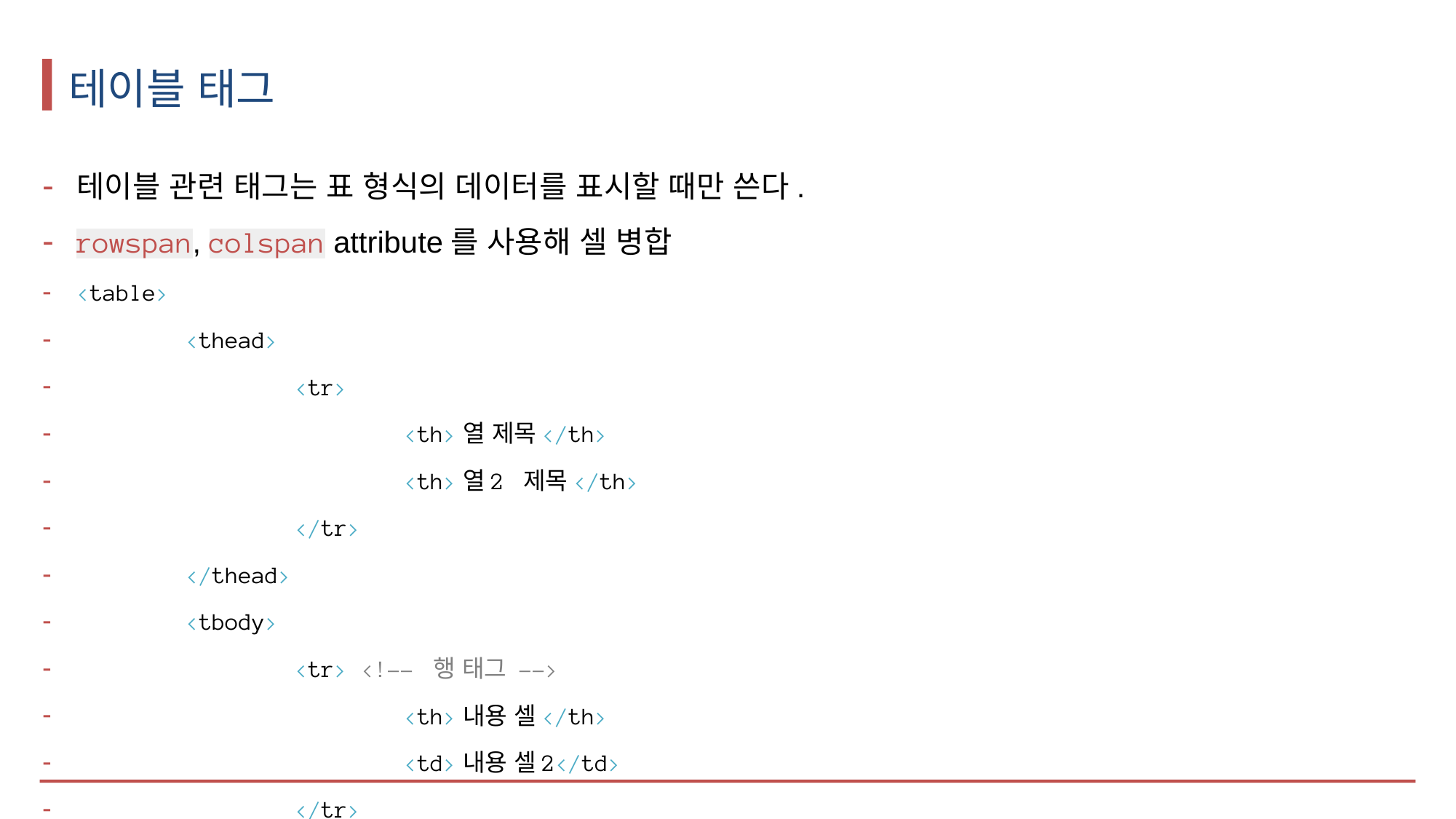

# 테이블 태그
테이블 관련 태그는 표 형식의 데이터를 표시할 때만 쓴다.
rowspan, colspan attribute를 사용해 셀 병합
<table>
	<thead>
		<tr>
			<th>열 제목</th>
			<th>열2 제목</th>
		</tr>
	</thead>
	<tbody>
		<tr> <!-- 행 태그 -->
			<th>내용 셀</th>
			<td>내용 셀2</td>
		</tr>
	</tbody>
</table>